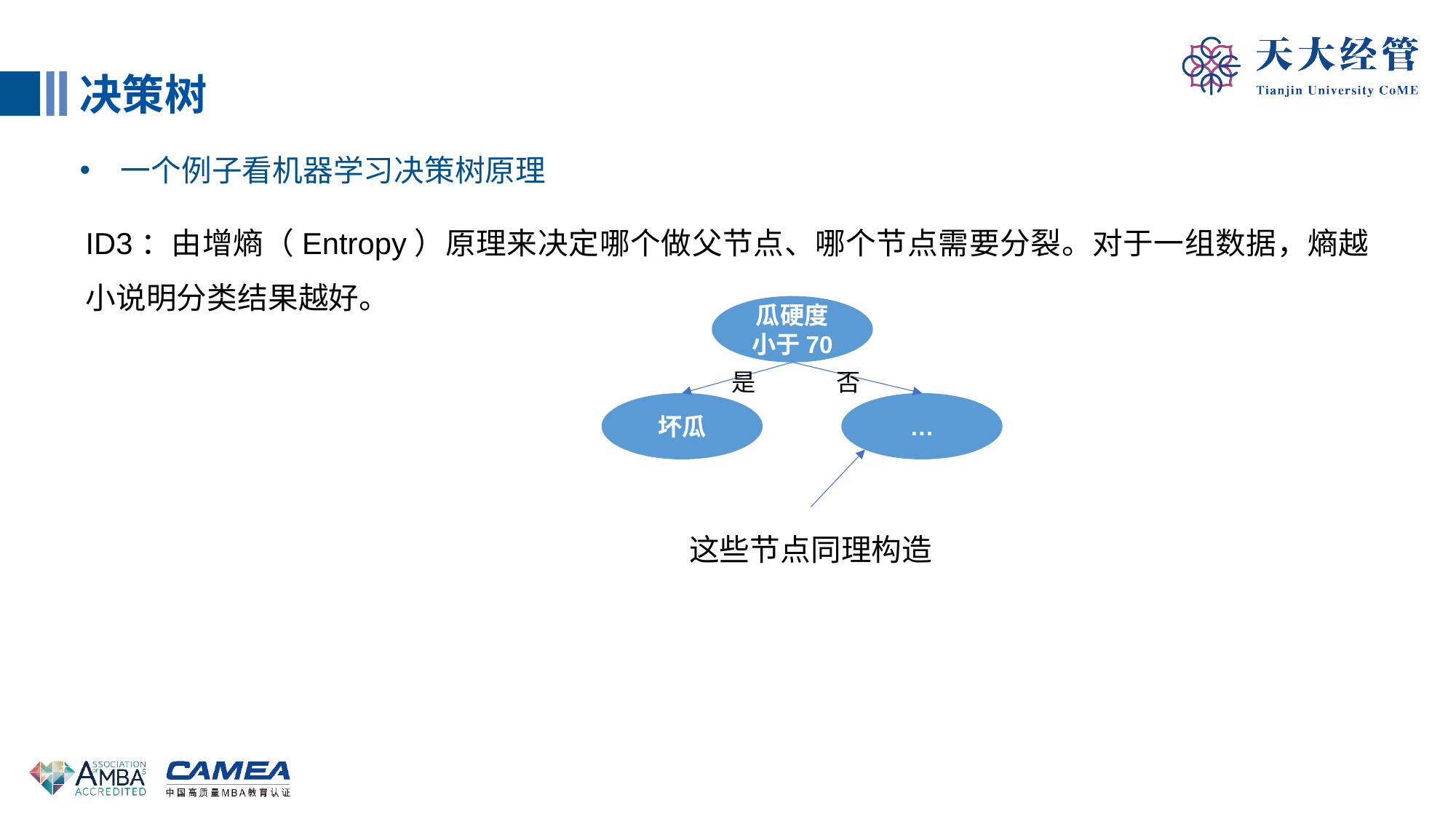

决策树

一个例子看机器学习决策树原理
ID3：由增熵（Entropy）原理来决定哪个做父节点、哪个节点需要分裂。对于一组数据，熵越小说明分类结果越好。
瓜硬度
小于70
否
是
坏瓜
…
这些节点同理构造